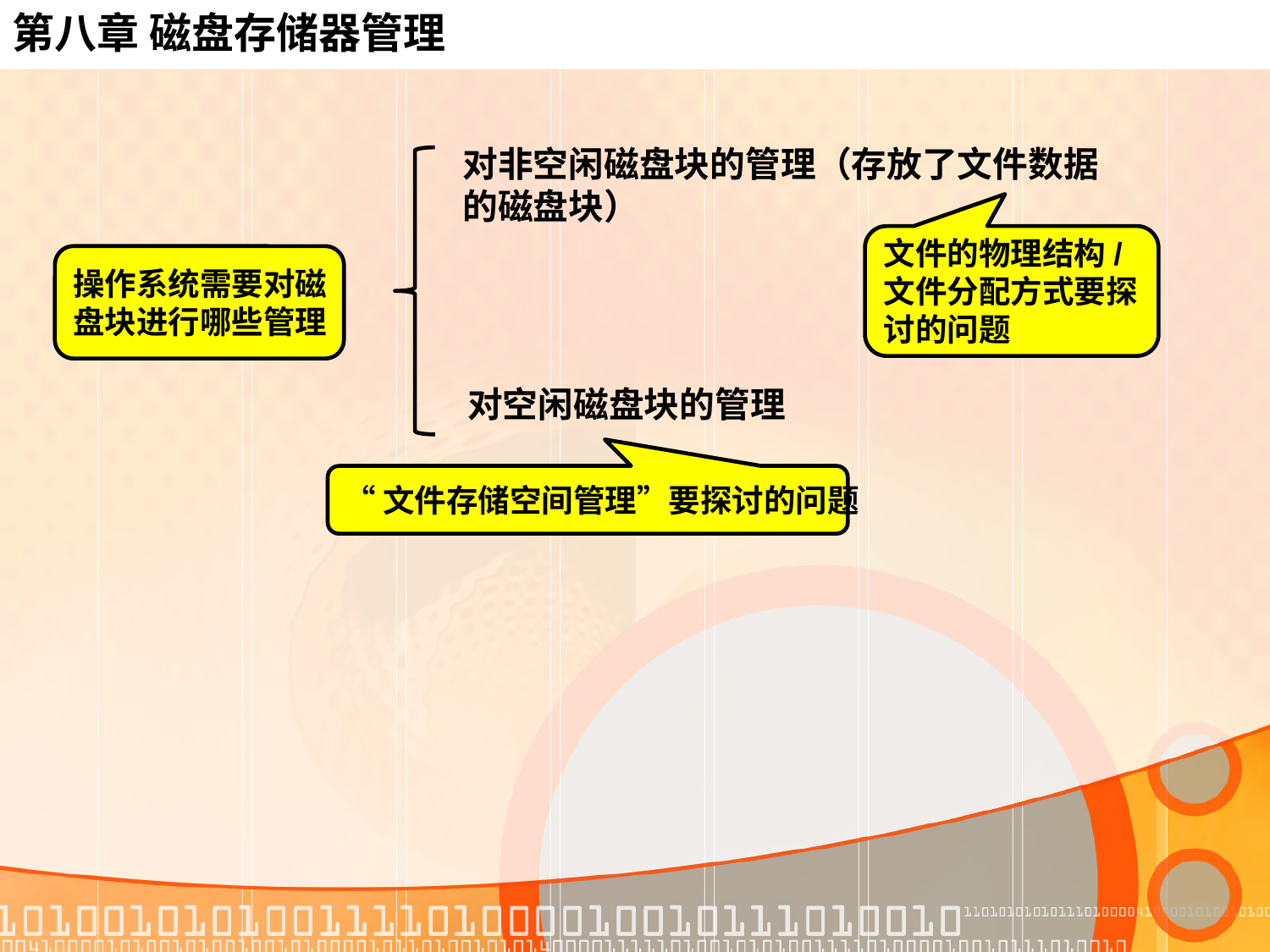

# 第八章 磁盘存储器管理
对非空闲磁盘块的管理（存放了文件数据
的磁盘块）

文件的物理结构/
文件分配方式要探
讨的问题
操作系统需要对磁
盘块进行哪些管理
对空闲磁盘块的管理
“文件存储空间管理”要探讨的问题